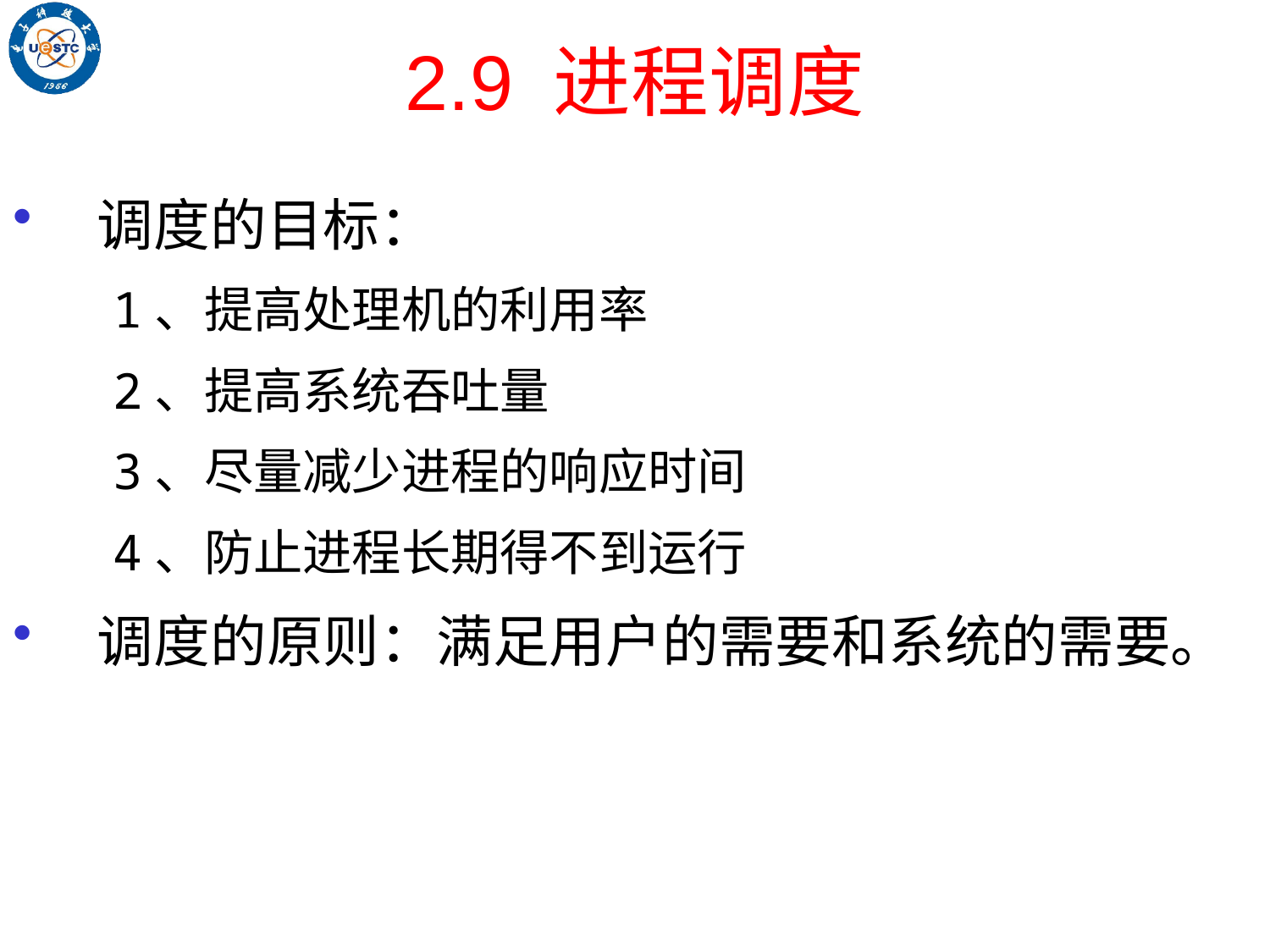

# 2.9 进程调度
调度的目标：
1、提高处理机的利用率
2、提高系统吞吐量
3、尽量减少进程的响应时间
4、防止进程长期得不到运行
调度的原则：满足用户的需要和系统的需要。